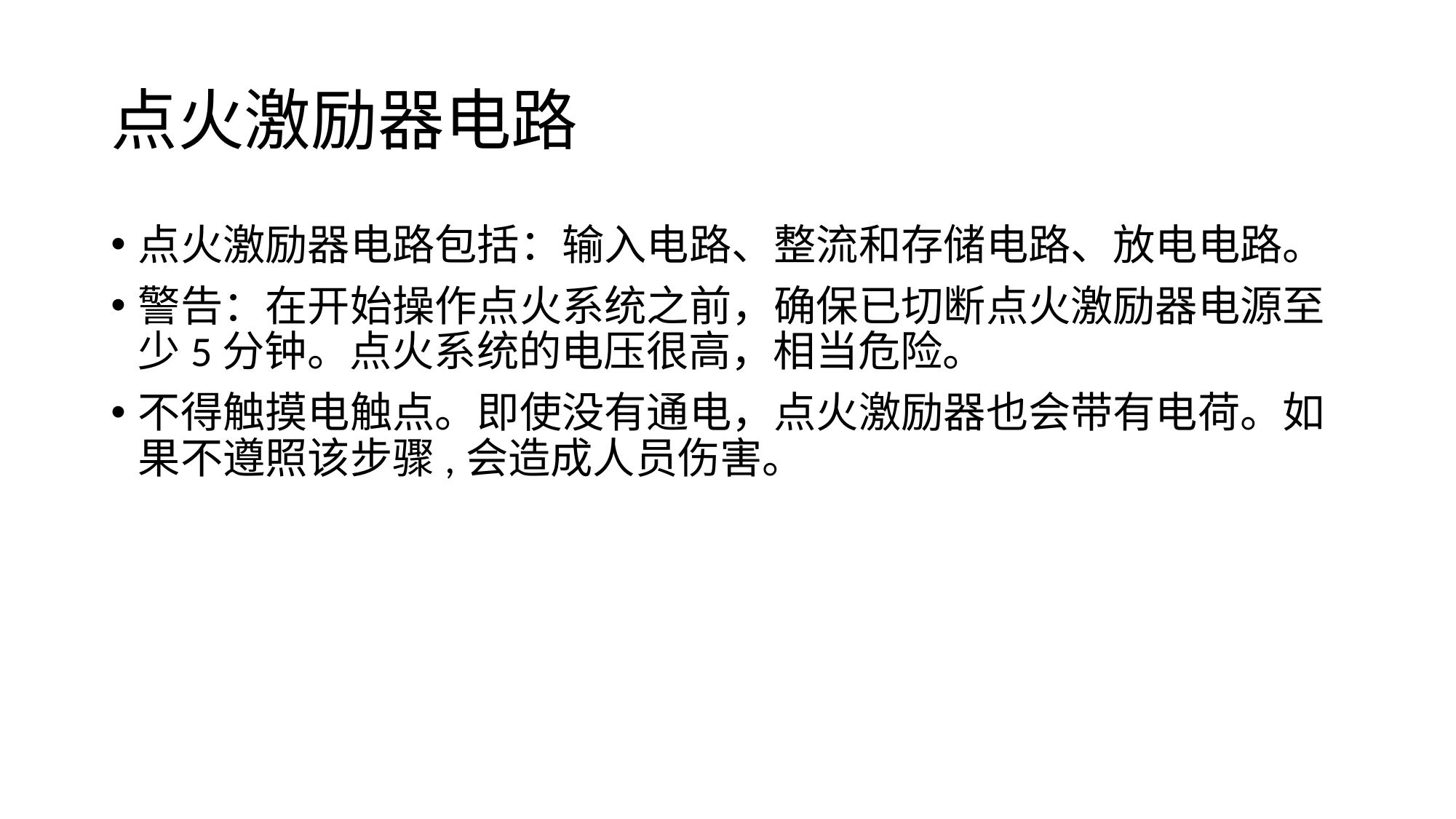

# 点火激励器电路
点火激励器电路包括：输入电路、整流和存储电路、放电电路。
警告：在开始操作点火系统之前，确保已切断点火激励器电源至少5分钟。点火系统的电压很高，相当危险。
不得触摸电触点。即使没有通电，点火激励器也会带有电荷。如果不遵照该步骤,会造成人员伤害。